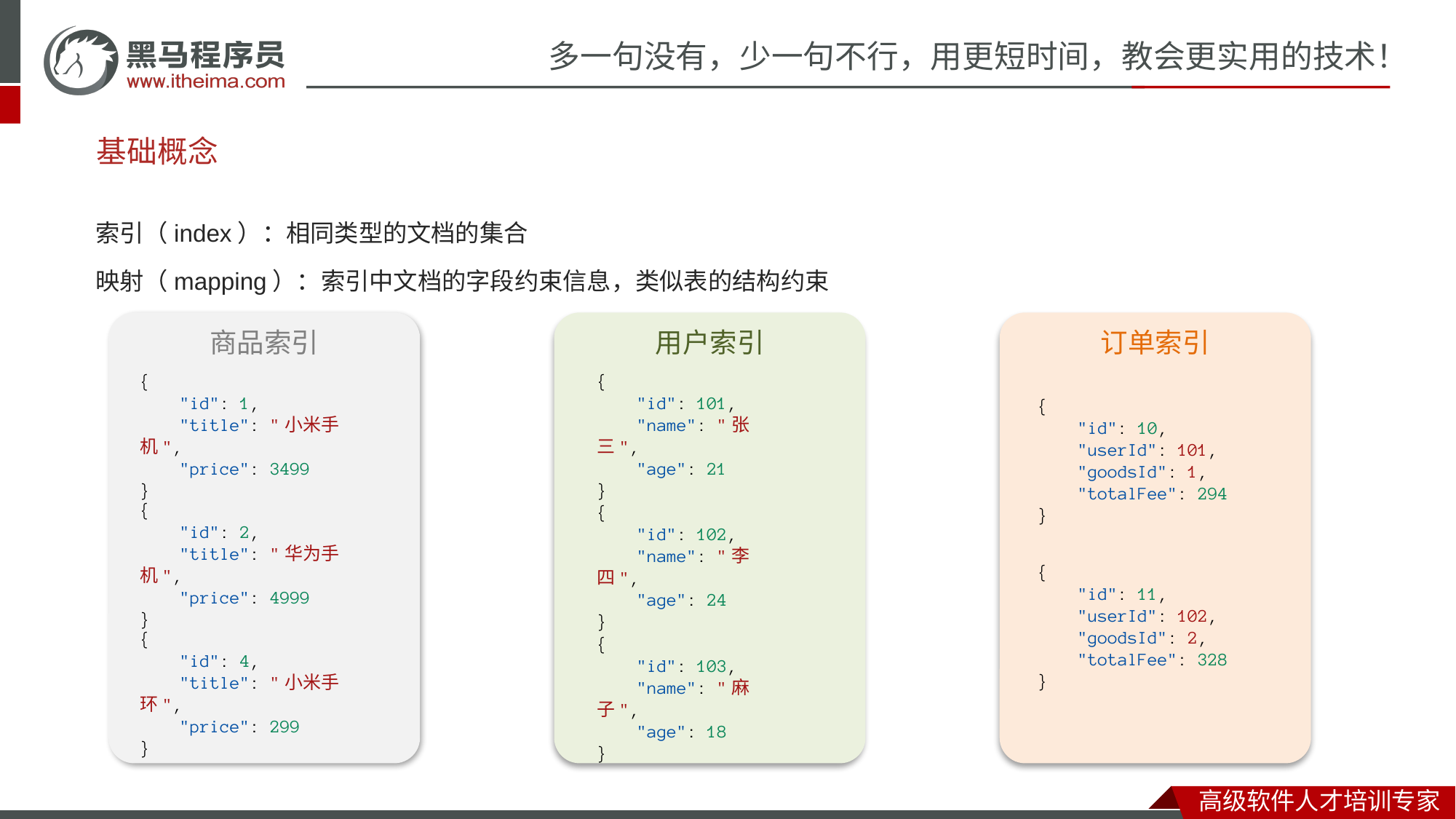

# 基础概念
索引（index）：相同类型的文档的集合
映射（mapping）：索引中文档的字段约束信息，类似表的结构约束
商品索引
用户索引
订单索引
{
    "id": 101,
    "name": "张三",
    "age": 21
}
{
    "id": 1,
    "title": "小米手机",
    "price": 3499
}
{
    "id": 10,
    "userId": 101,
    "goodsId": 1,
    "totalFee": 294
}
{
    "id": 2,
    "title": "华为手机",
    "price": 4999
}
{
    "id": 102,
    "name": "李四",
    "age": 24
}
{
    "id": 11,
    "userId": 102,
    "goodsId": 2,
    "totalFee": 328
}
{
    "id": 4,
    "title": "小米手环",
    "price": 299
}
{
    "id": 103,
    "name": "麻子",
    "age": 18
}